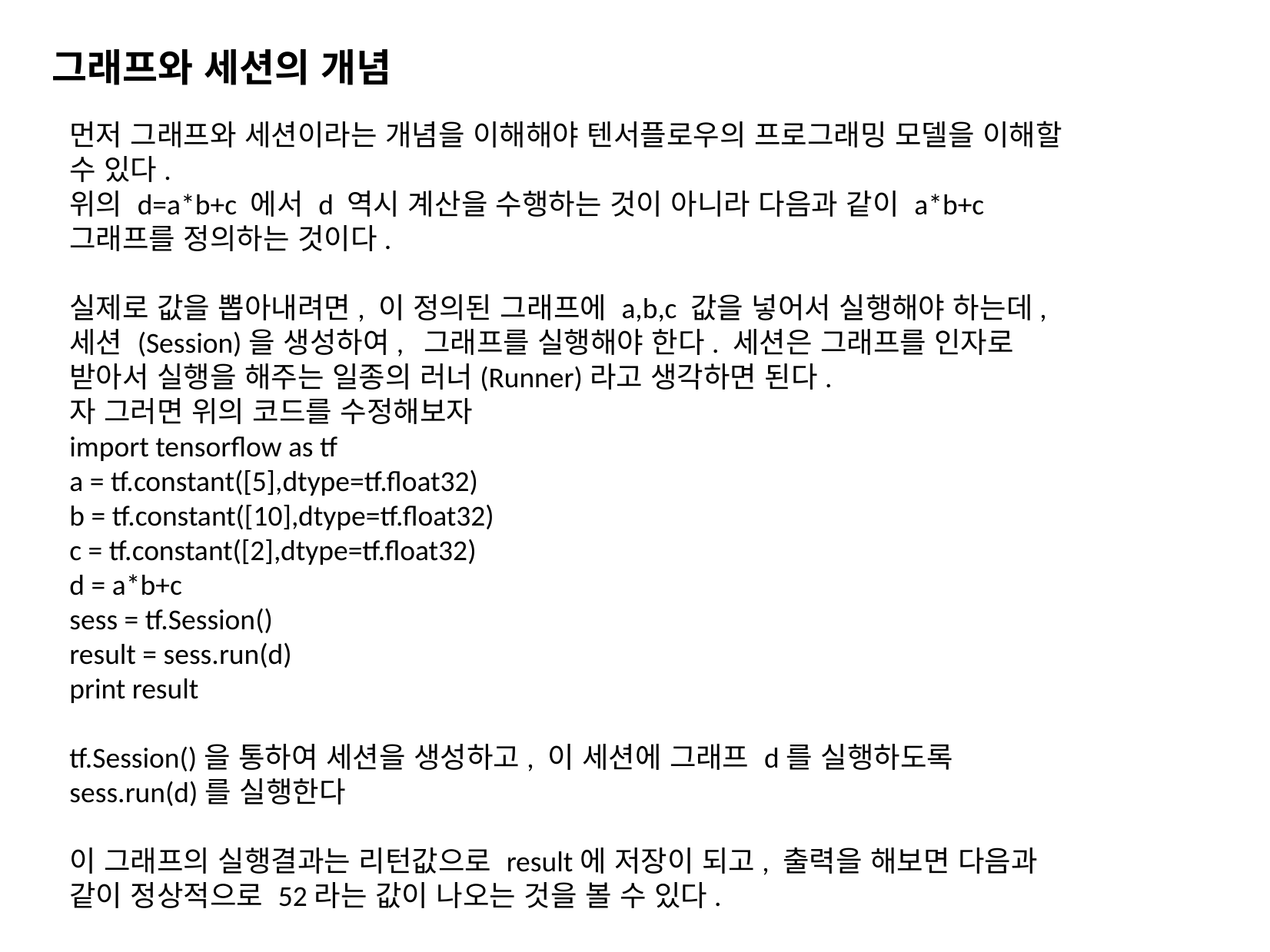

그래프와 세션의 개념
먼저 그래프와 세션이라는 개념을 이해해야 텐서플로우의 프로그래밍 모델을 이해할 수 있다.
위의 d=a*b+c 에서 d 역시 계산을 수행하는 것이 아니라 다음과 같이 a*b+c 그래프를 정의하는 것이다.

실제로 값을 뽑아내려면, 이 정의된 그래프에 a,b,c 값을 넣어서 실행해야 하는데, 세션 (Session)을 생성하여,  그래프를 실행해야 한다. 세션은 그래프를 인자로 받아서 실행을 해주는 일종의 러너(Runner)라고 생각하면 된다.
자 그러면 위의 코드를 수정해보자
import tensorflow as tf
a = tf.constant([5],dtype=tf.float32)
b = tf.constant([10],dtype=tf.float32)
c = tf.constant([2],dtype=tf.float32)
d = a*b+c
sess = tf.Session()
result = sess.run(d)
print result

tf.Session()을 통하여 세션을 생성하고, 이 세션에 그래프 d를 실행하도록 sess.run(d)를 실행한다

이 그래프의 실행결과는 리턴값으로 result에 저장이 되고, 출력을 해보면 다음과 같이 정상적으로 52라는 값이 나오는 것을 볼 수 있다.